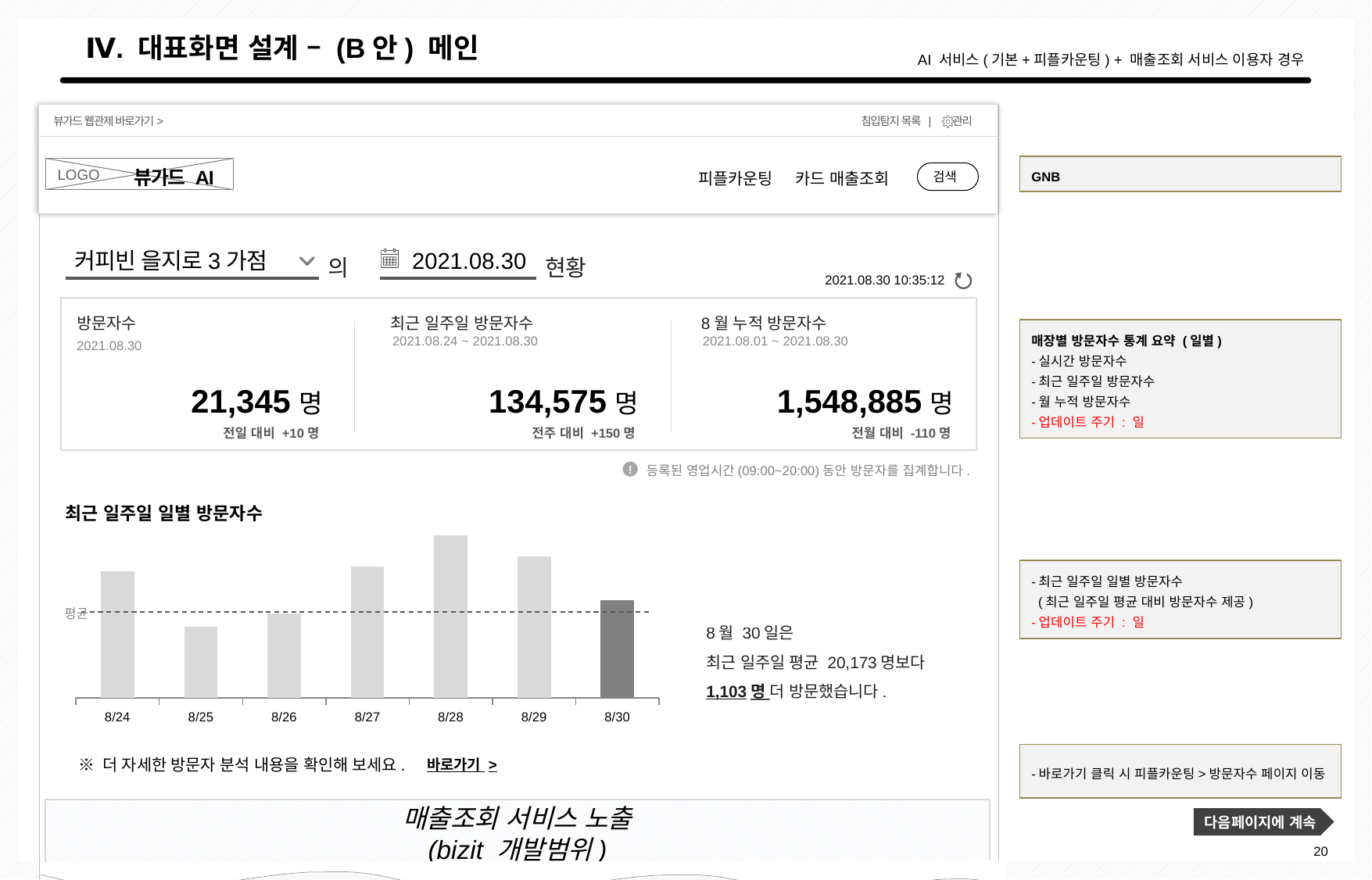

# Ⅳ. 대표화면 설계 – (B안) 메인
AI 서비스(기본+피플카운팅) + 매출조회 서비스 이용자 경우

뷰가드 웹관제 바로가기>
침입탐지 목록  |        관리

뷰가드 AI
GNB
피플카운팅     카드 매출조회
LOGO

검색
커피빈 을지로3가점

      2021.08.30

의
현황
2021.08.30 10:35:12

방문자수
최근 일주일 방문자수
8월 누적 방문자수
매장별 방문자수 통계 요약 (일별)
-실시간 방문자수
-최근 일주일 방문자수
-월 누적 방문자수
-업데이트 주기 : 일
2021.08.24 ~ 2021.08.30
2021.08.01 ~ 2021.08.30
2021.08.30
21,345명
134,575명
1,548,885명
전일 대비 +10명
전주 대비 +150명
전월 대비 -110명
등록된 영업시간(09:00~20:00)동안 방문자를 집계합니다.
!
최근 일주일 일별 방문자수

### Chart

| Category | 열1 |
|---|---|
| 8/24 | 27565.0 |
| 8/25 | 15486.0 |
| 8/26 | 18465.0 |
| 8/27 | 28542.0 |
| 8/28 | 35421.0 |
| 8/29 | 30800.0 |
| 8/30 | 21345.0 |
-최근 일주일 일별 방문자수
 (최근 일주일 평균 대비 방문자수 제공)
-업데이트 주기 : 일
평균
8월 30일은
최근 일주일 평균 20,173명보다
1,103명 더 방문했습니다.
-바로가기 클릭 시 피플카운팅>방문자수 페이지 이동
※ 더 자세한 방문자 분석 내용을 확인해 보세요.
바로가기 >
매출조회 서비스 노출
(bizit 개발범위)
다음페이지에 계속